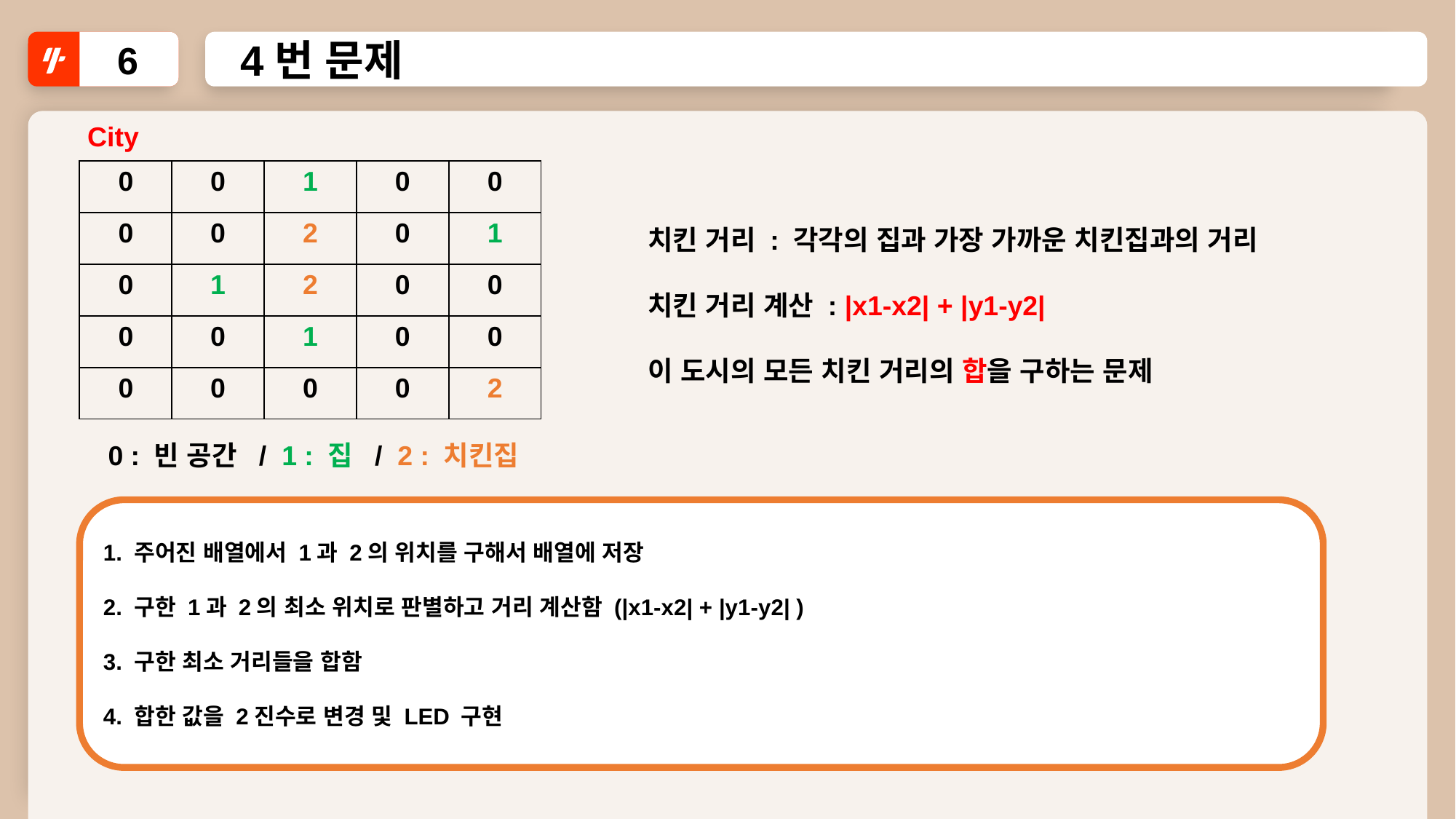

6

4번 문제

City
| 0 | 0 | 1 | 0 | 0 |
| --- | --- | --- | --- | --- |
| 0 | 0 | 2 | 0 | 1 |
| 0 | 1 | 2 | 0 | 0 |
| 0 | 0 | 1 | 0 | 0 |
| 0 | 0 | 0 | 0 | 2 |
치킨 거리 : 각각의 집과 가장 가까운 치킨집과의 거리

치킨 거리 계산 : |x1-x2| + |y1-y2|

이 도시의 모든 치킨 거리의 합을 구하는 문제
0 : 빈 공간  /  1 : 집  /  2 : 치킨집
1. 주어진 배열에서 1과 2의 위치를 구해서 배열에 저장

2. 구한 1과 2의 최소 위치로 판별하고 거리 계산함 (|x1-x2| + |y1-y2| )

3. 구한 최소 거리들을 합함

4. 합한 값을 2진수로 변경 및 LED 구현